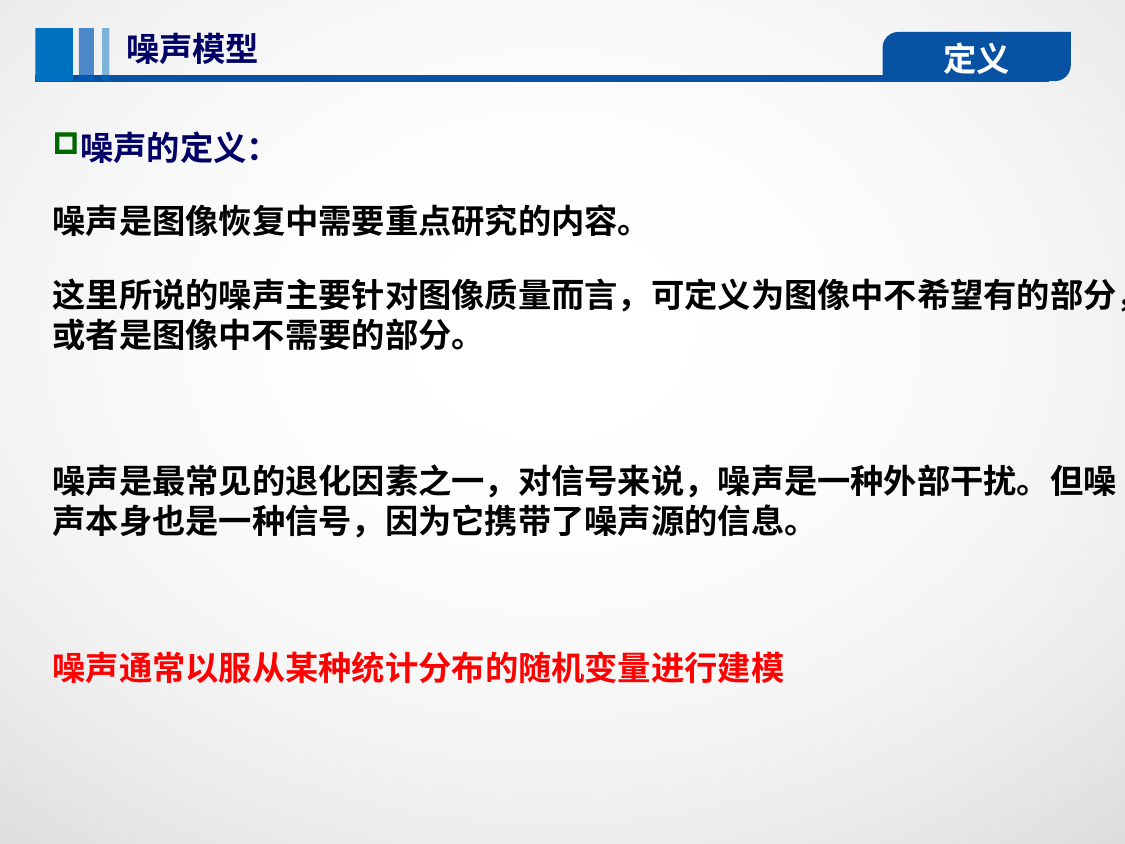

噪声模型
    定义
噪声的定义：
噪声是图像恢复中需要重点研究的内容。
这里所说的噪声主要针对图像质量而言，可定义为图像中不希望有的部分，或者是图像中不需要的部分。

噪声是最常见的退化因素之一，对信号来说，噪声是一种外部干扰。但噪声本身也是一种信号，因为它携带了噪声源的信息。

噪声通常以服从某种统计分布的随机变量进行建模

28